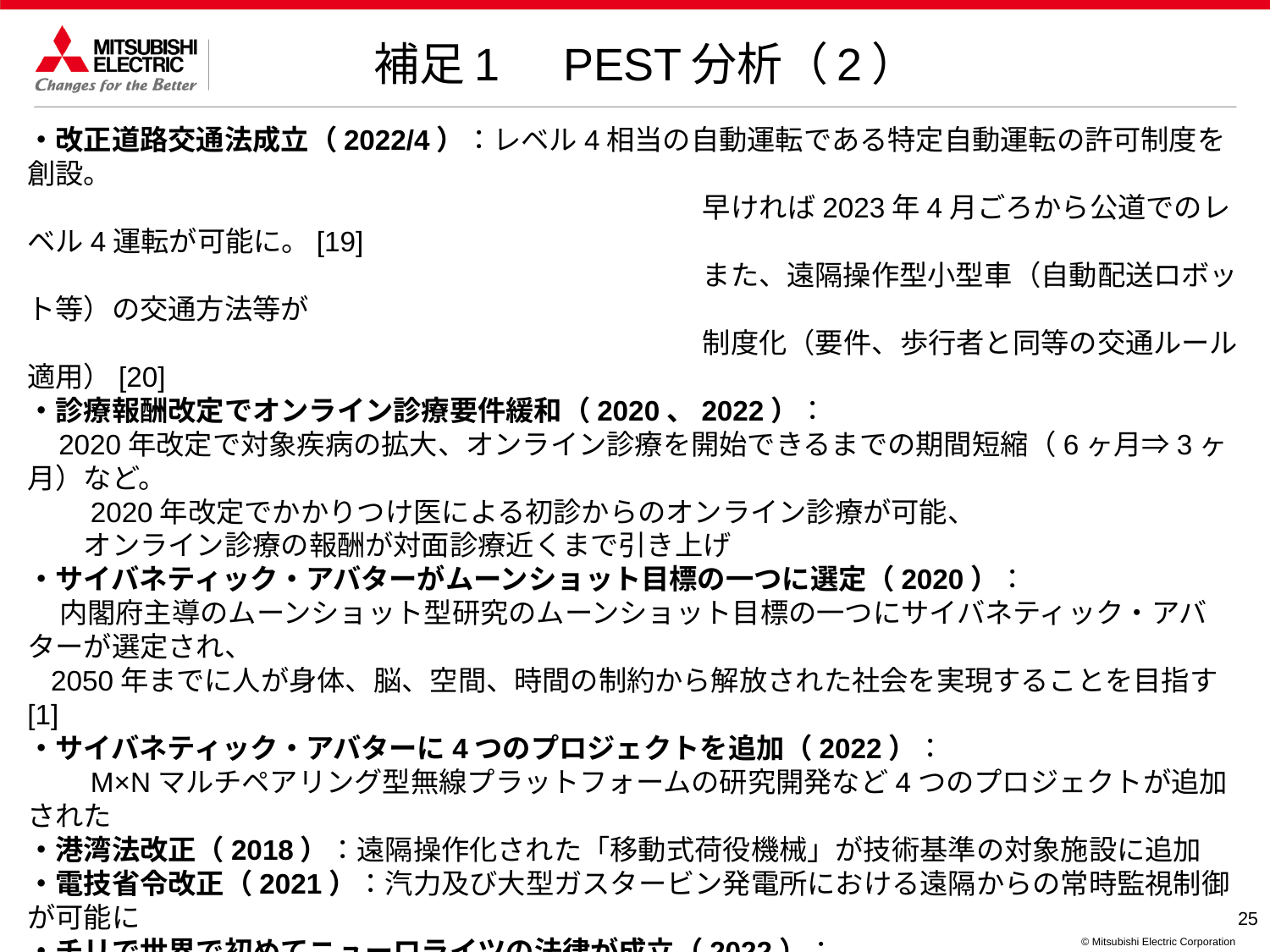

補足1　PEST分析（2）
・改正道路交通法成立（2022/4）：レベル4相当の自動運転である特定自動運転の許可制度を創設。
　　　　　　　　　　　　　　　　　　　　　　　　早ければ2023年4月ごろから公道でのレベル4運転が可能に。[19]
　　　　　　　　　　　　　　　　　　　　　　　　また、遠隔操作型小型車（自動配送ロボット等）の交通方法等が
　　　　　　　　　　　　　　　　　　　　　　　　制度化（要件、歩行者と同等の交通ルール適用）[20]
・診療報酬改定でオンライン診療要件緩和（2020、2022）：
    2020年改定で対象疾病の拡大、オンライン診療を開始できるまでの期間短縮（6ヶ月⇒3ヶ月）など。
　　2020年改定でかかりつけ医による初診からのオンライン診療が可能、
　　オンライン診療の報酬が対面診療近くまで引き上げ
・サイバネティック・アバターがムーンショット目標の一つに選定（2020）：
    内閣府主導のムーンショット型研究のムーンショット目標の一つにサイバネティック・アバターが選定され、
   2050年までに人が身体、脳、空間、時間の制約から解放された社会を実現することを目指す[1]
・サイバネティック・アバターに4つのプロジェクトを追加（2022）：
　　M×Nマルチペアリング型無線プラットフォームの研究開発など4つのプロジェクトが追加された
・港湾法改正（2018）：遠隔操作化された「移動式荷役機械」が技術基準の対象施設に追加
・電技省令改正（2021）：汽力及び大型ガスタービン発電所における遠隔からの常時監視制御が可能に
・チリで世界で初めてニューロライツの法律が成立（2022）：
   チリでは、世界で初めてニューロライツ(脳神経活動に関する権利)を法律で売買・操作することから
　保護することを規定した法律を可決